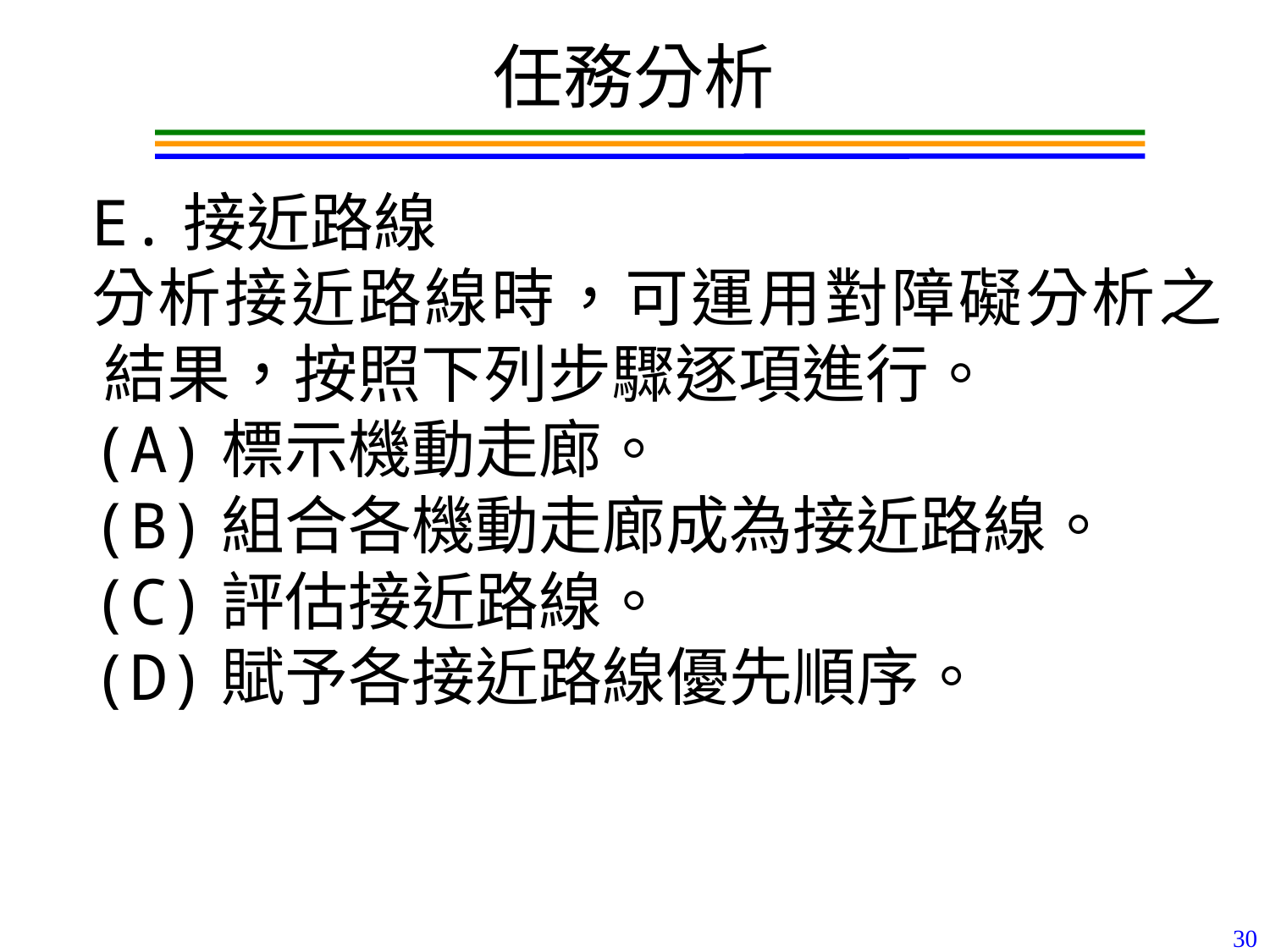

任務分析
E.接近路線
分析接近路線時，可運用對障礙分析之結果，按照下列步驟逐項進行。
(A)標示機動走廊。
(B)組合各機動走廊成為接近路線。
(C)評估接近路線。
(D)賦予各接近路線優先順序。
30